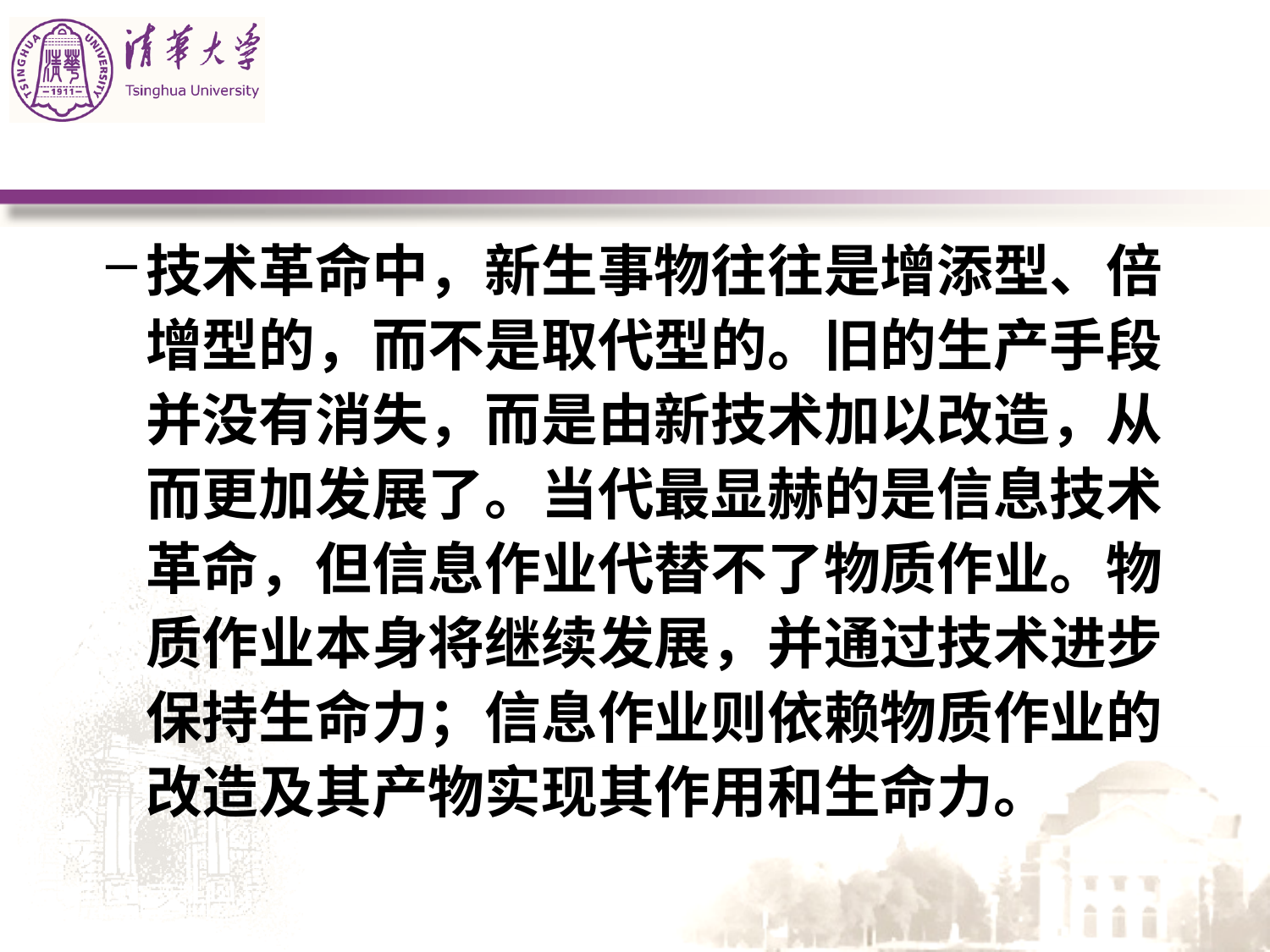

#
技术革命中，新生事物往往是增添型、倍增型的，而不是取代型的。旧的生产手段并没有消失，而是由新技术加以改造，从而更加发展了。当代最显赫的是信息技术革命，但信息作业代替不了物质作业。物质作业本身将继续发展，并通过技术进步保持生命力；信息作业则依赖物质作业的改造及其产物实现其作用和生命力。